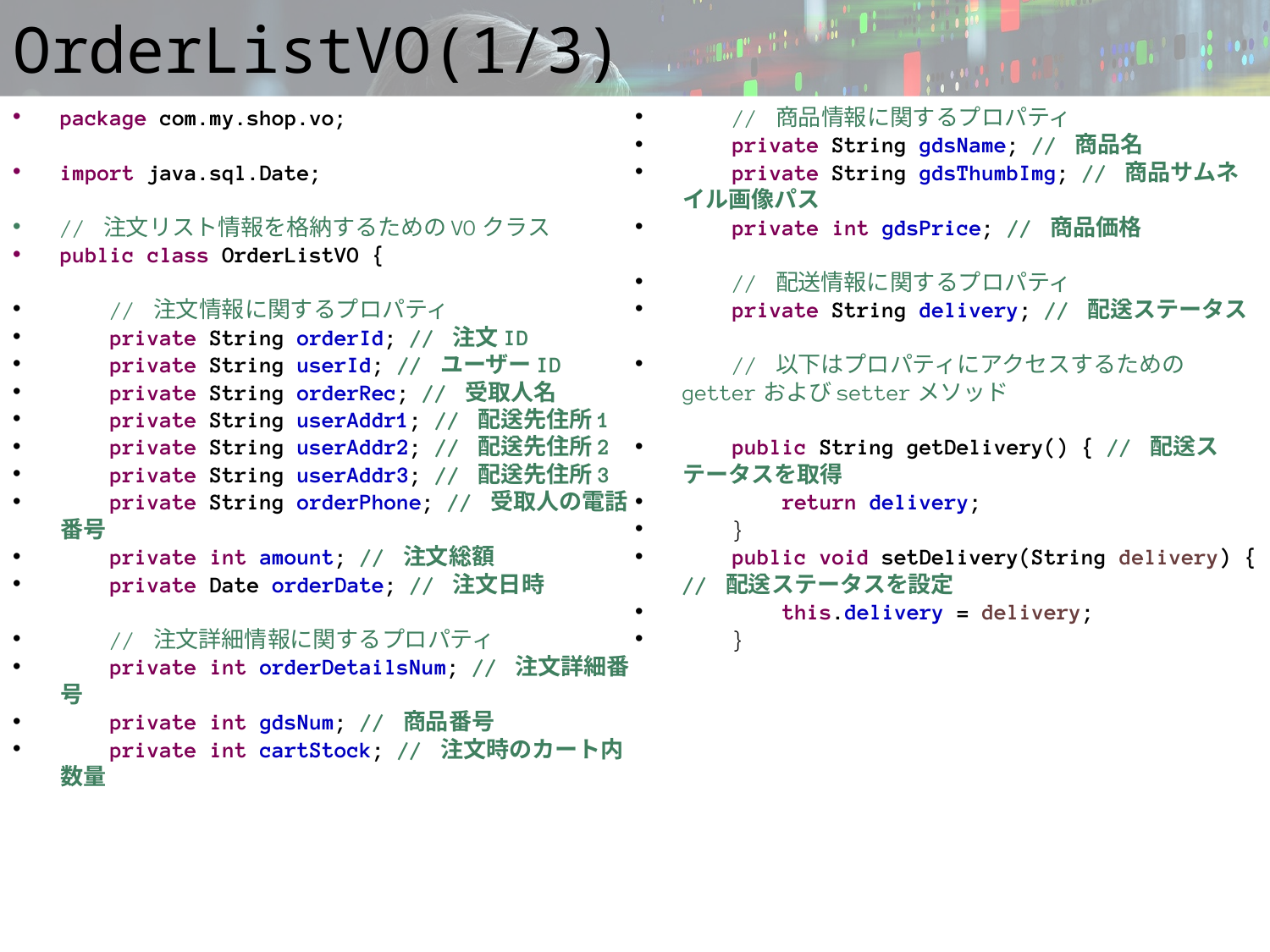

# OrderListVO(1/3)
package com.my.shop.vo;

import java.sql.Date;

// 注文リスト情報を格納するためのVOクラス
public class OrderListVO {

    // 注文情報に関するプロパティ
    private String orderId; // 注文ID
    private String userId; // ユーザーID
    private String orderRec; // 受取人名
    private String userAddr1; // 配送先住所1
    private String userAddr2; // 配送先住所2
    private String userAddr3; // 配送先住所3
    private String orderPhone; // 受取人の電話番号
    private int amount; // 注文総額
    private Date orderDate; // 注文日時

    // 注文詳細情報に関するプロパティ
    private int orderDetailsNum; // 注文詳細番号
    private int gdsNum; // 商品番号
    private int cartStock; // 注文時のカート内数量

    // 商品情報に関するプロパティ
    private String gdsName; // 商品名
    private String gdsThumbImg; // 商品サムネイル画像パス
    private int gdsPrice; // 商品価格

    // 配送情報に関するプロパティ
    private String delivery; // 配送ステータス

    // 以下はプロパティにアクセスするためのgetterおよびsetterメソッド

    public String getDelivery() { // 配送ステータスを取得
        return delivery;
    }
    public void setDelivery(String delivery) { // 配送ステータスを設定
        this.delivery = delivery;
    }